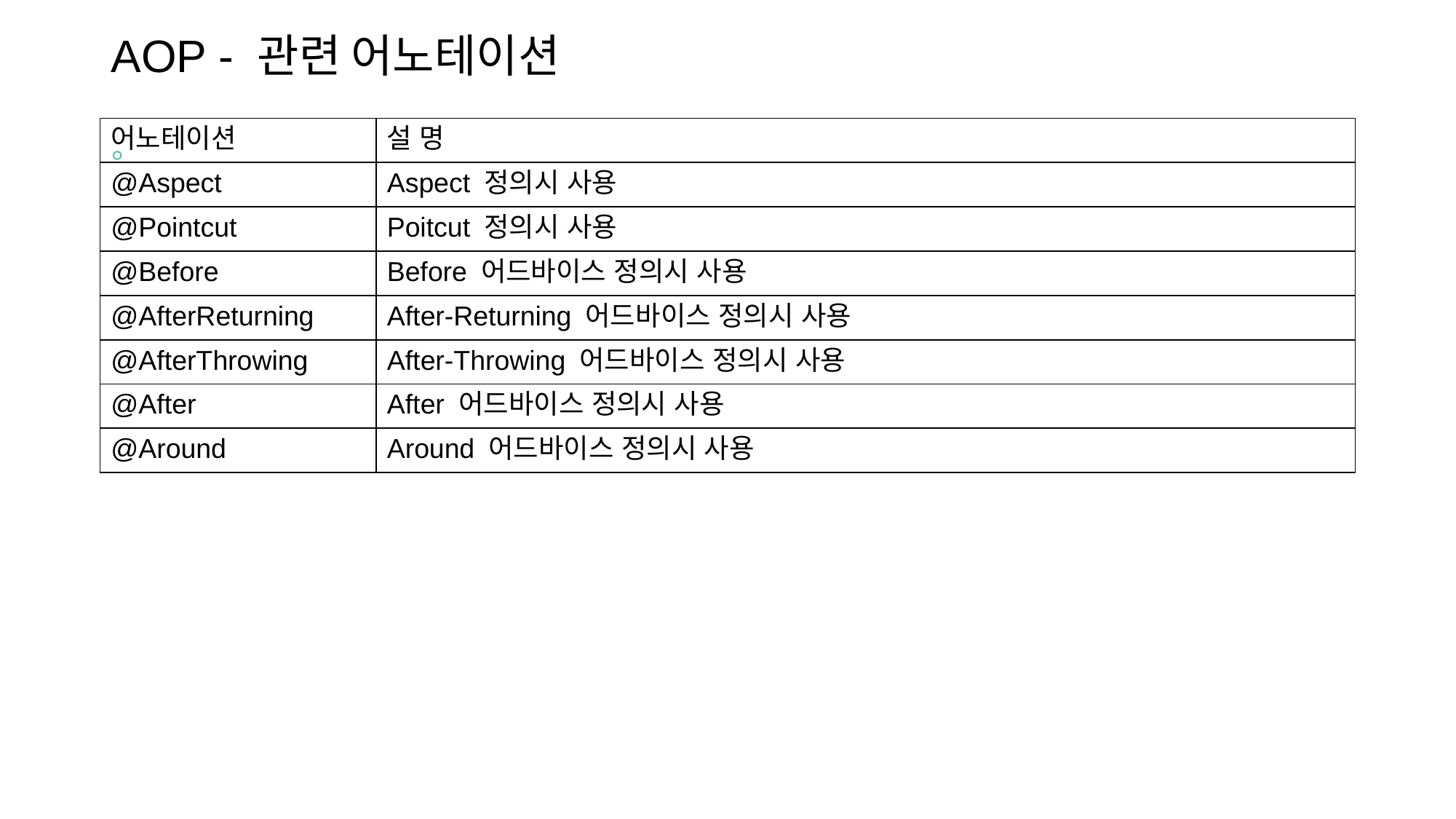

# AOP - 관련 어노테이션

| 어노테이션 | 설 명 |
| --- | --- |
| @Aspect | Aspect 정의시 사용 |
| @Pointcut | Poitcut 정의시 사용 |
| @Before | Before 어드바이스 정의시 사용 |
| @AfterReturning | After-Returning 어드바이스 정의시 사용 |
| @AfterThrowing | After-Throwing 어드바이스 정의시 사용 |
| @After | After 어드바이스 정의시 사용 |
| @Around | Around 어드바이스 정의시 사용 |